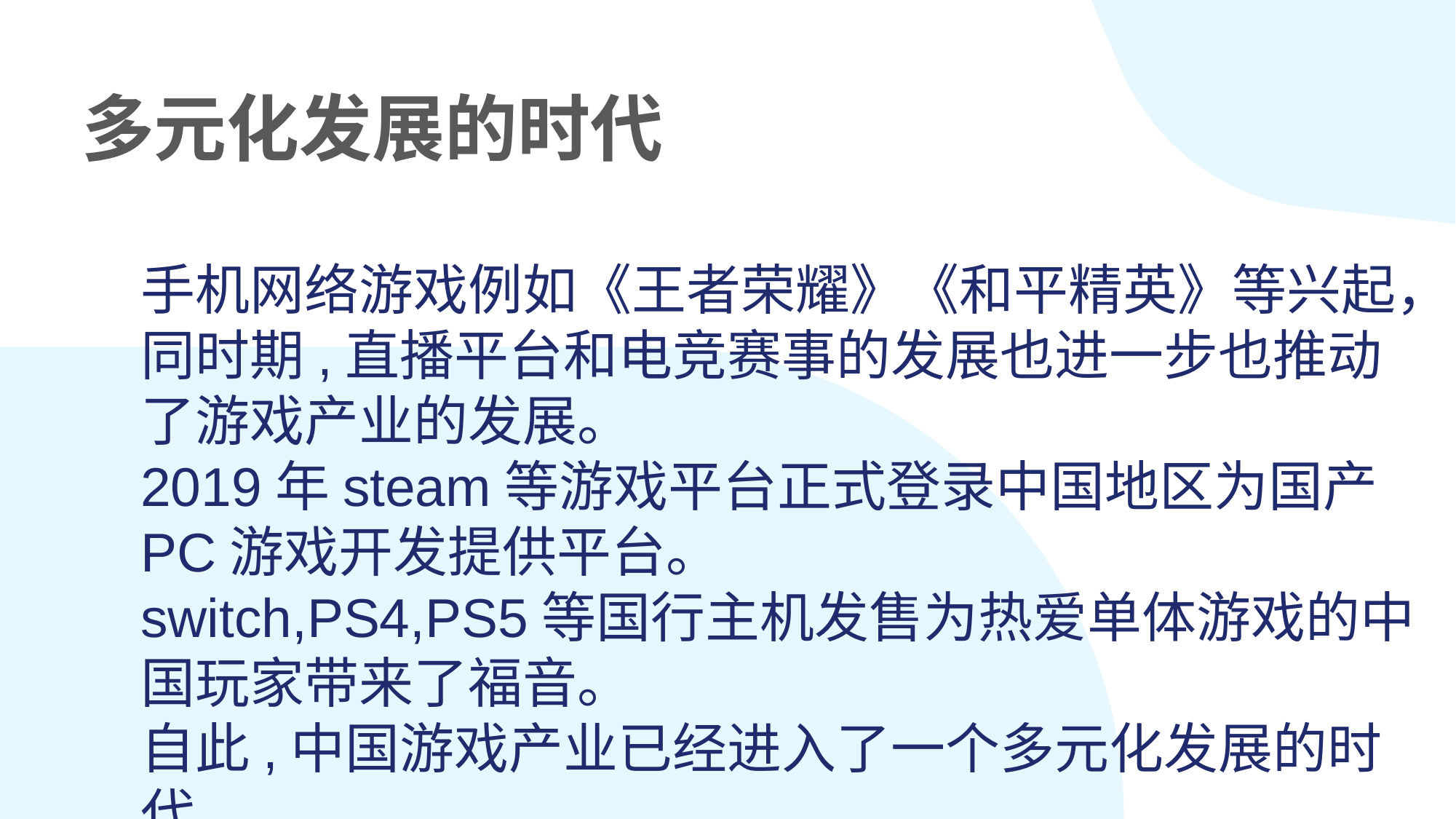

多元化发展的时代
手机网络游戏例如《王者荣耀》《和平精英》等兴起，同时期,直播平台和电竞赛事的发展也进一步也推动了游戏产业的发展。
2019年steam等游戏平台正式登录中国地区为国产PC游戏开发提供平台。
switch,PS4,PS5等国行主机发售为热爱单体游戏的中国玩家带来了福音。
自此,中国游戏产业已经进入了一个多元化发展的时代